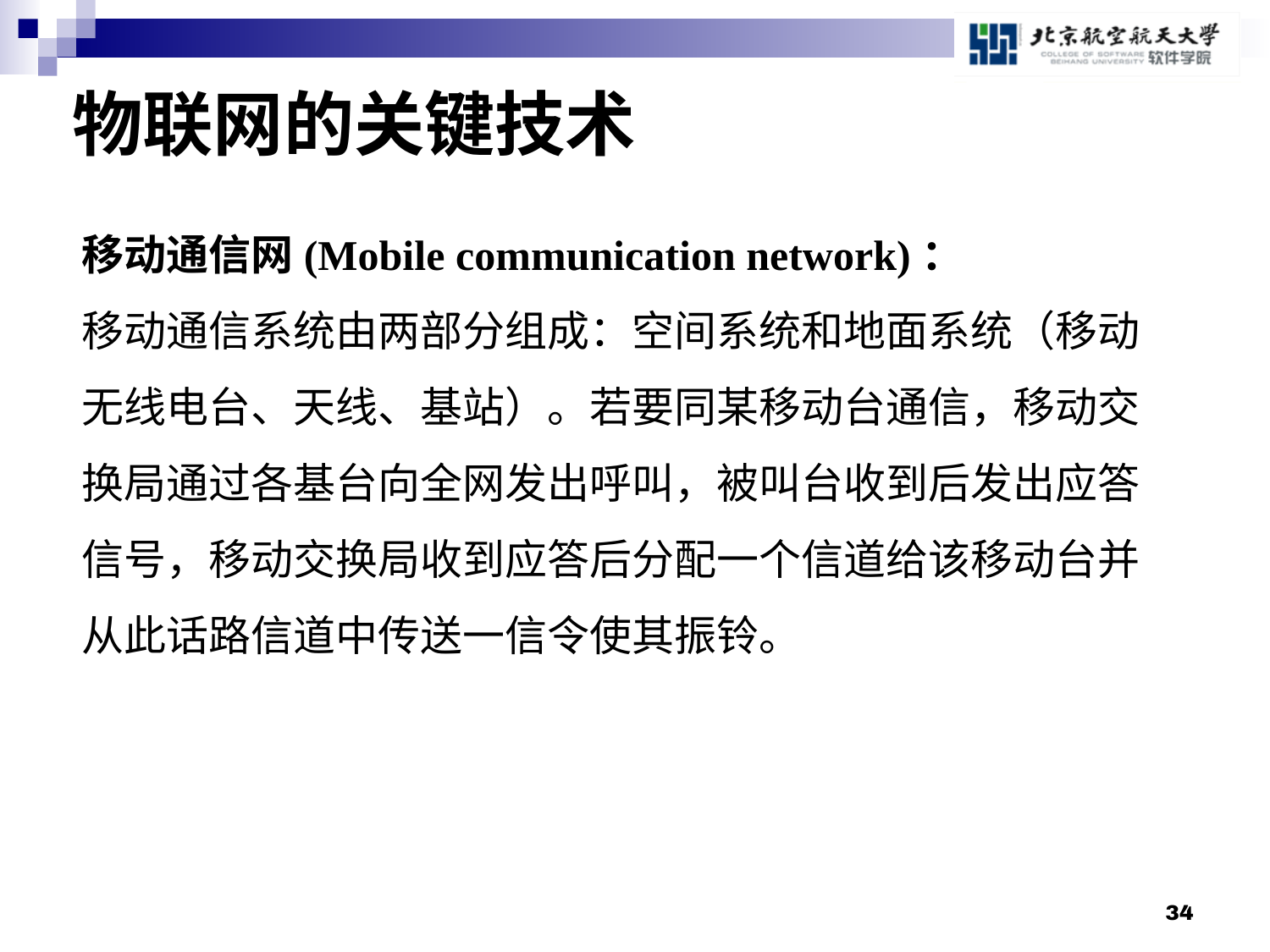

# 物联网的关键技术
移动通信网(Mobile communication network)：
移动通信系统由两部分组成：空间系统和地面系统（移动无线电台、天线、基站）。若要同某移动台通信，移动交换局通过各基台向全网发出呼叫，被叫台收到后发出应答信号，移动交换局收到应答后分配一个信道给该移动台并从此话路信道中传送一信令使其振铃。
34